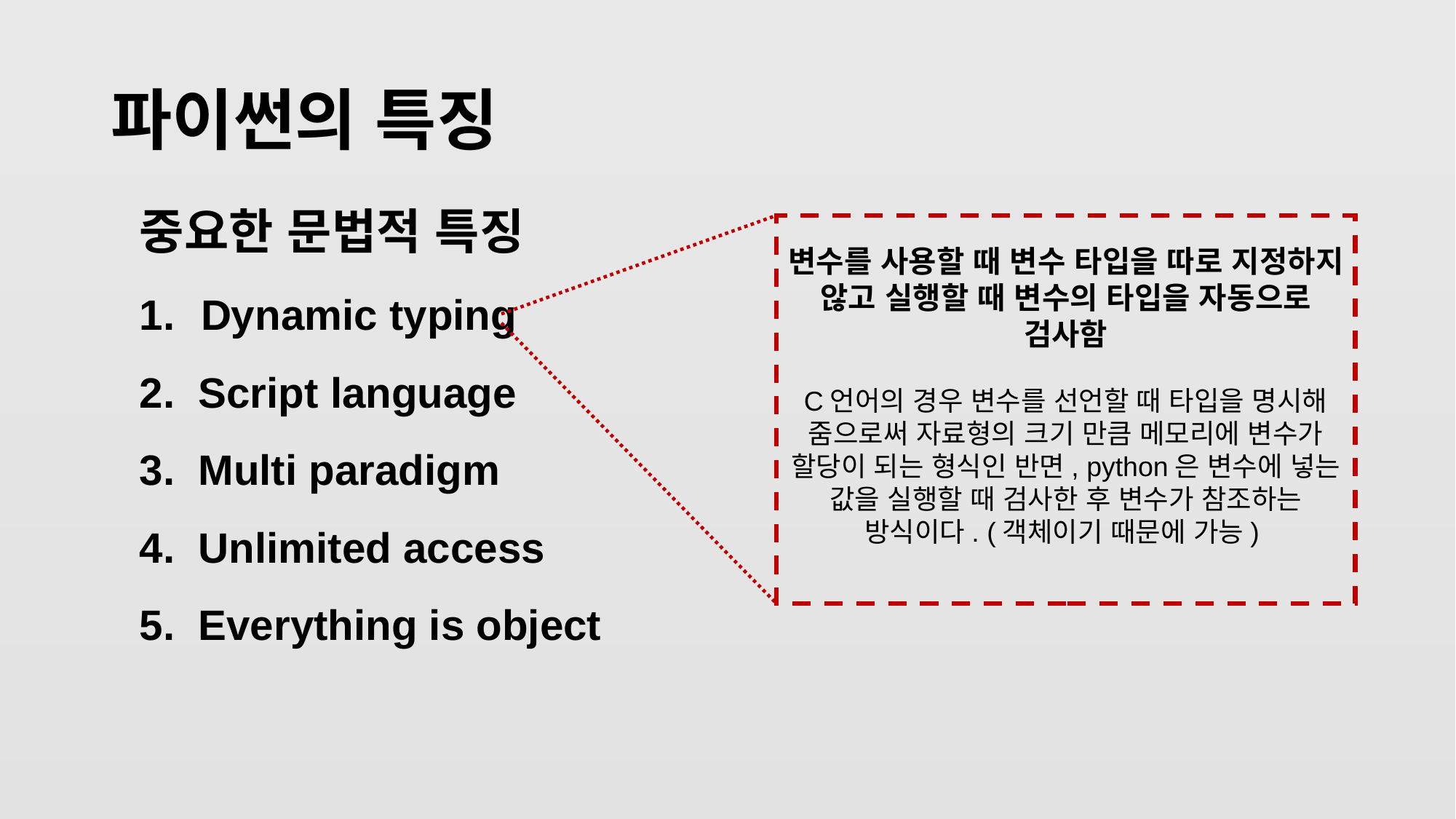

# 파이썬의 특징
중요한 문법적 특징

Dynamic typing

2.  Script language

3.  Multi paradigm

4.  Unlimited access

5.  Everything is object

변수를 사용할 때 변수 타입을 따로 지정하지 않고 실행할 때 변수의 타입을 자동으로 검사함

C언어의 경우 변수를 선언할 때 타입을 명시해 줌으로써 자료형의 크기 만큼 메모리에 변수가 할당이 되는 형식인 반면, python은 변수에 넣는 값을 실행할 때 검사한 후 변수가 참조하는 방식이다. (객체이기 때문에 가능)